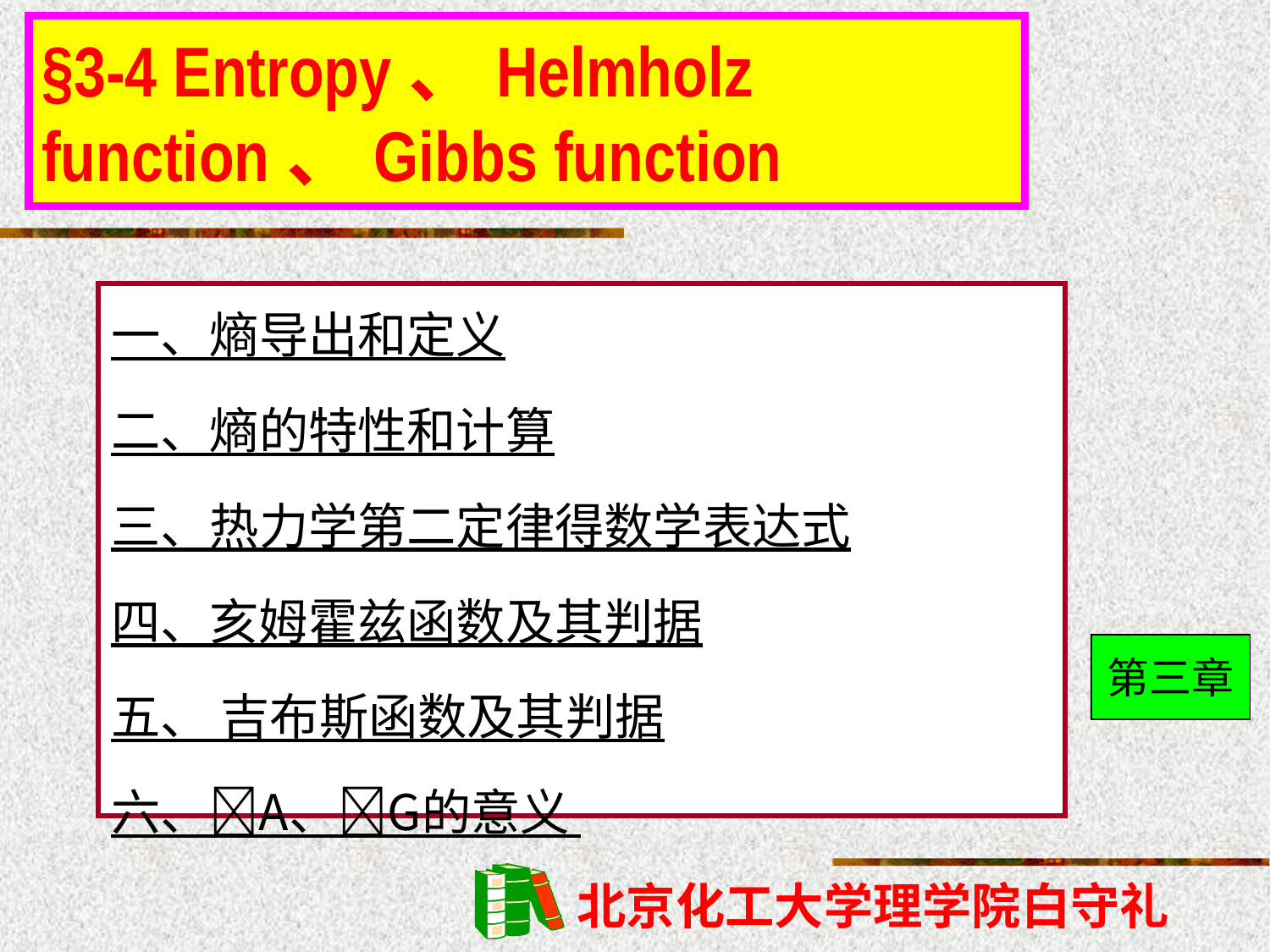

# §3-4 Entropy、Helmholz function、Gibbs function
一、熵导出和定义
二、熵的特性和计算
三、热力学第二定律得数学表达式
四、亥姆霍兹函数及其判据
五、 吉布斯函数及其判据
六、ΔA、ΔG的意义
第三章